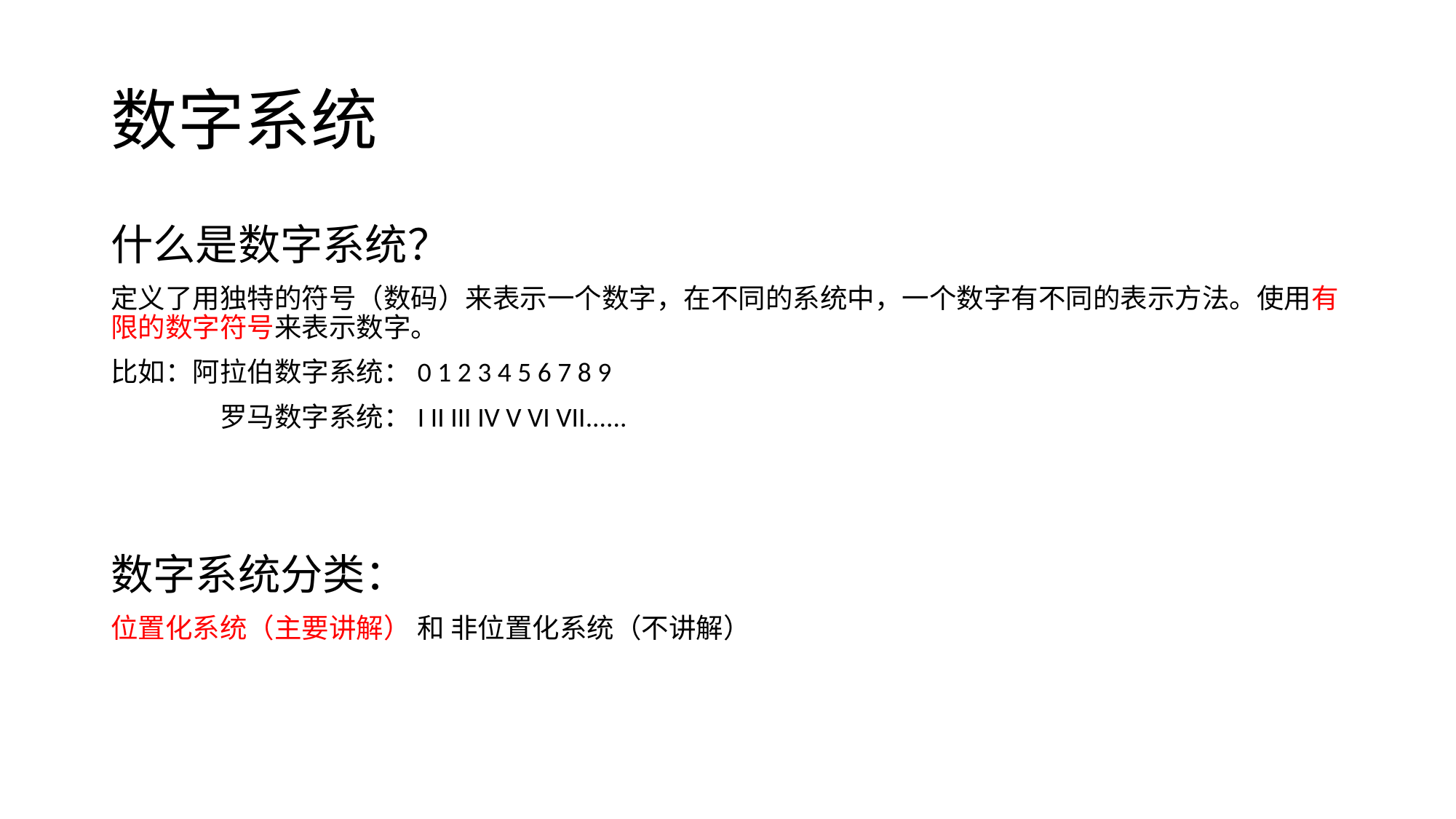

# 数字系统
什么是数字系统？
定义了用独特的符号（数码）来表示一个数字，在不同的系统中，一个数字有不同的表示方法。使用有限的数字符号来表示数字。
比如：阿拉伯数字系统：0 1 2 3 4 5 6 7 8 9
	罗马数字系统：I II III IV V VI VII......

数字系统分类：
位置化系统（主要讲解） 和 非位置化系统（不讲解）